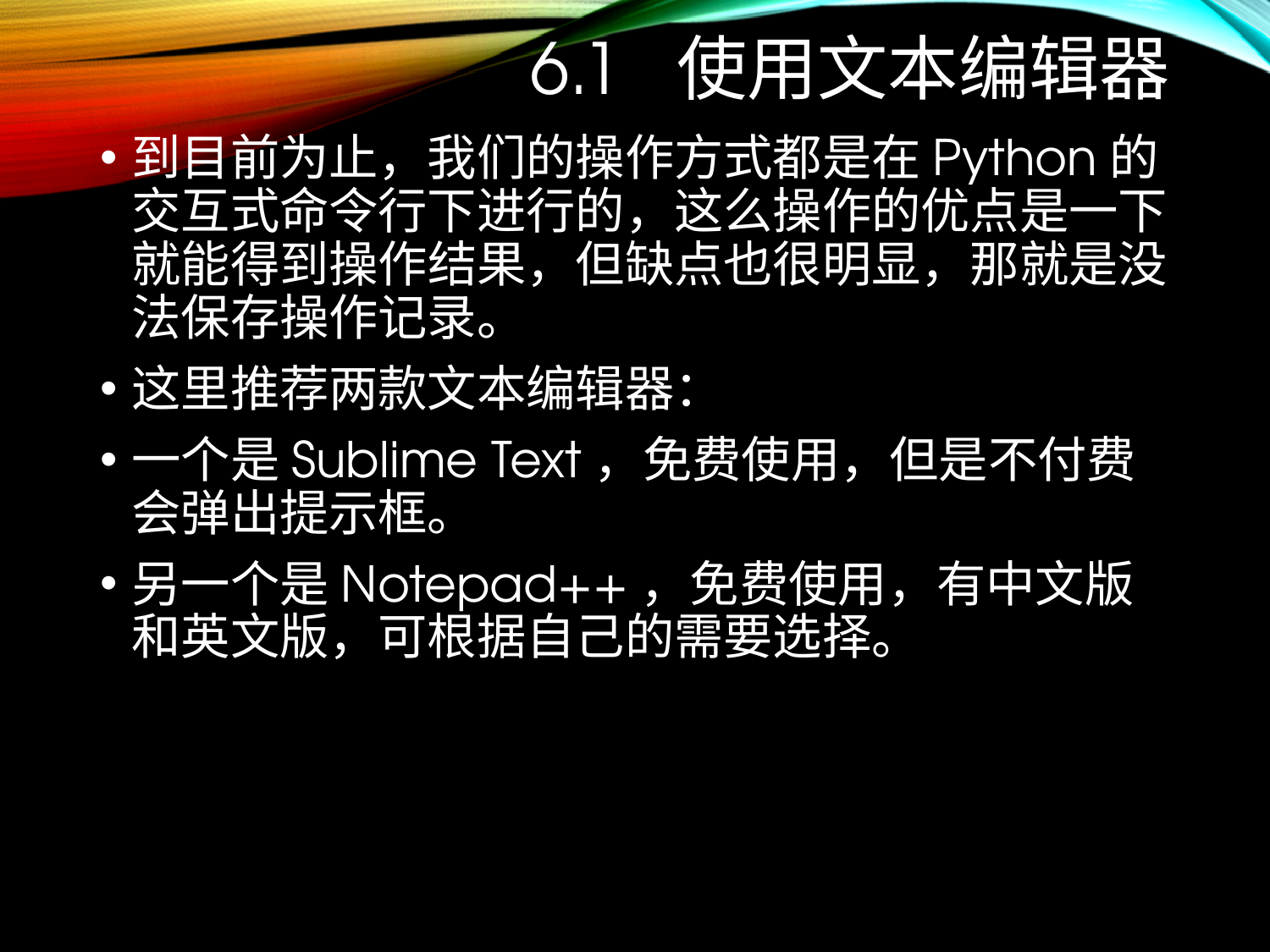

# 6.1  使用文本编辑器
到目前为止，我们的操作方式都是在Python的交互式命令行下进行的，这么操作的优点是一下就能得到操作结果，但缺点也很明显，那就是没法保存操作记录。
这里推荐两款文本编辑器：
一个是Sublime Text，免费使用，但是不付费会弹出提示框。
另一个是Notepad++，免费使用，有中文版和英文版，可根据自己的需要选择。